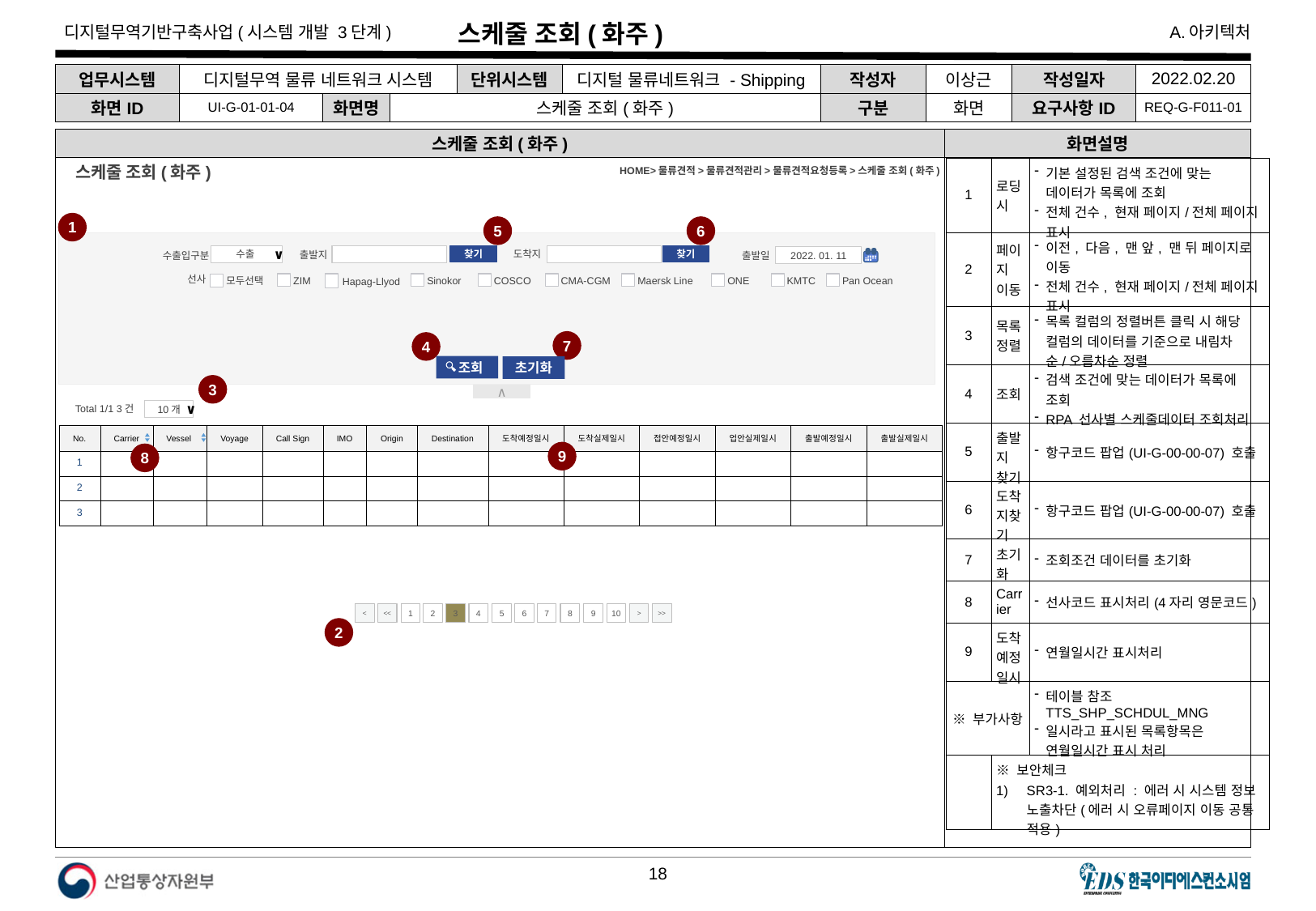

# 스케줄 조회(화주)
| 업무시스템 | 디지털무역 물류 네트워크 시스템 |  |  | 단위시스템 | 디지털 물류네트워크 - Shipping | 작성자 | 이상근 | 작성일자 | 2022.02.20 |
| --- | --- | --- | --- | --- | --- | --- | --- | --- | --- |
| 화면ID | UI-G-01-01-04 | 화면명 | 스케줄 조회(화주) |  |  | 구분 | 화면 | 요구사항ID | REQ-G-F011-01 |
스케줄 조회(화주)

화면설명

| 1 | 로딩 시 | 기본 설정된 검색 조건에 맞는 데이터가 목록에 조회 전체 건수, 현재 페이지/전체 페이지 표시 |
| --- | --- | --- |
| 2 | 페이지 이동 | 이전, 다음, 맨 앞, 맨 뒤 페이지로 이동 전체 건수, 현재 페이지/전체 페이지 표시 |
| 3 | 목록정렬 | 목록 컬럼의 정렬버튼 클릭 시 해당 컬럼의 데이터를 기준으로 내림차순/오름차순 정렬 |
| 4 | 조회 | 검색 조건에 맞는 데이터가 목록에 조회 RPA 선사별 스케줄데이터 조회처리 |
| 5 | 출발지 찾기 | 항구코드 팝업(UI-G-00-00-07) 호출 |
| 6 | 도착지찾기 | 항구코드 팝업(UI-G-00-00-07) 호출 |
| 7 | 초기화 | 조회조건 데이터를 초기화 |
| 8 | Carrier | 선사코드 표시처리(4자리 영문코드) |
| 9 | 도착예정일시 | 연월일시간 표시처리 |
| ※ 부가사항 |  | 테이블 참조TTS\_SHP\_SCHDUL\_MNG 일시라고 표시된 목록항목은 연월일시간 표시 처리 |
|  | ※ 보안체크 SR3-1. 예외처리 : 에러 시 시스템 정보 노출차단(에러 시 오류페이지 이동 공통 적용) |  |
HOME>물류견적>물류견적관리>물류견적요청등록>스케줄 조회(화주)

스케줄 조회(화주)
1
5
6

수출입구분
도착지
출발지
출발일
수출
∨

찾기

찾기
2022. 01. 11

선사

Hapag-Llyod

ZIM

Sinokor

COSCO

CMA-CGM

Maersk Line

ONE

KMTC

Pan Ocean

모두선택
7
4
 조회

초기화
3
∧
Total 1/1 3건
10개
∨
| No. | Carrier | Vessel | Voyage | Call Sign | IMO | Origin | Destination | 도착예정일시 | 도착실제일시 | 접안예정일시 | 업안실제일시 | 출발예정일시 | 출발실제일시 |
| --- | --- | --- | --- | --- | --- | --- | --- | --- | --- | --- | --- | --- | --- |
| 1 |  |  |  |  |  |  |  |  |  |  |  |  |  |
| 2 |  |  |  |  |  |  |  |  |  |  |  |  |  |
| 3 |  |  |  |  |  |  |  |  |  |  |  |  |  |

9
8
<
<<
1
2
3
4
5
6
7
8
9
10
>
>>
2
다음 장에 이어서